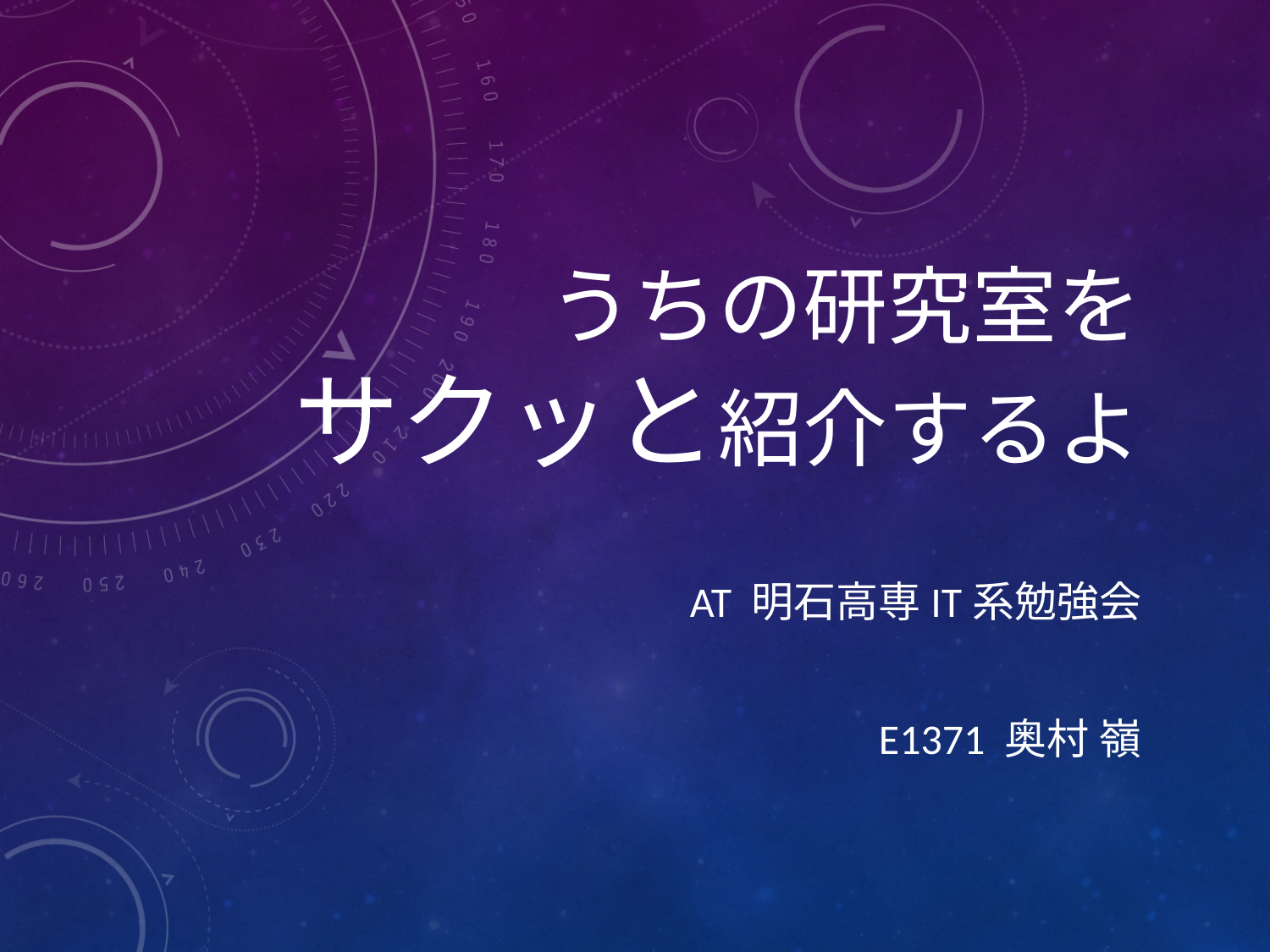

# うちの研究室を サクッと紹介するよ
At 明石高専IT系勉強会

E1371 奥村 嶺